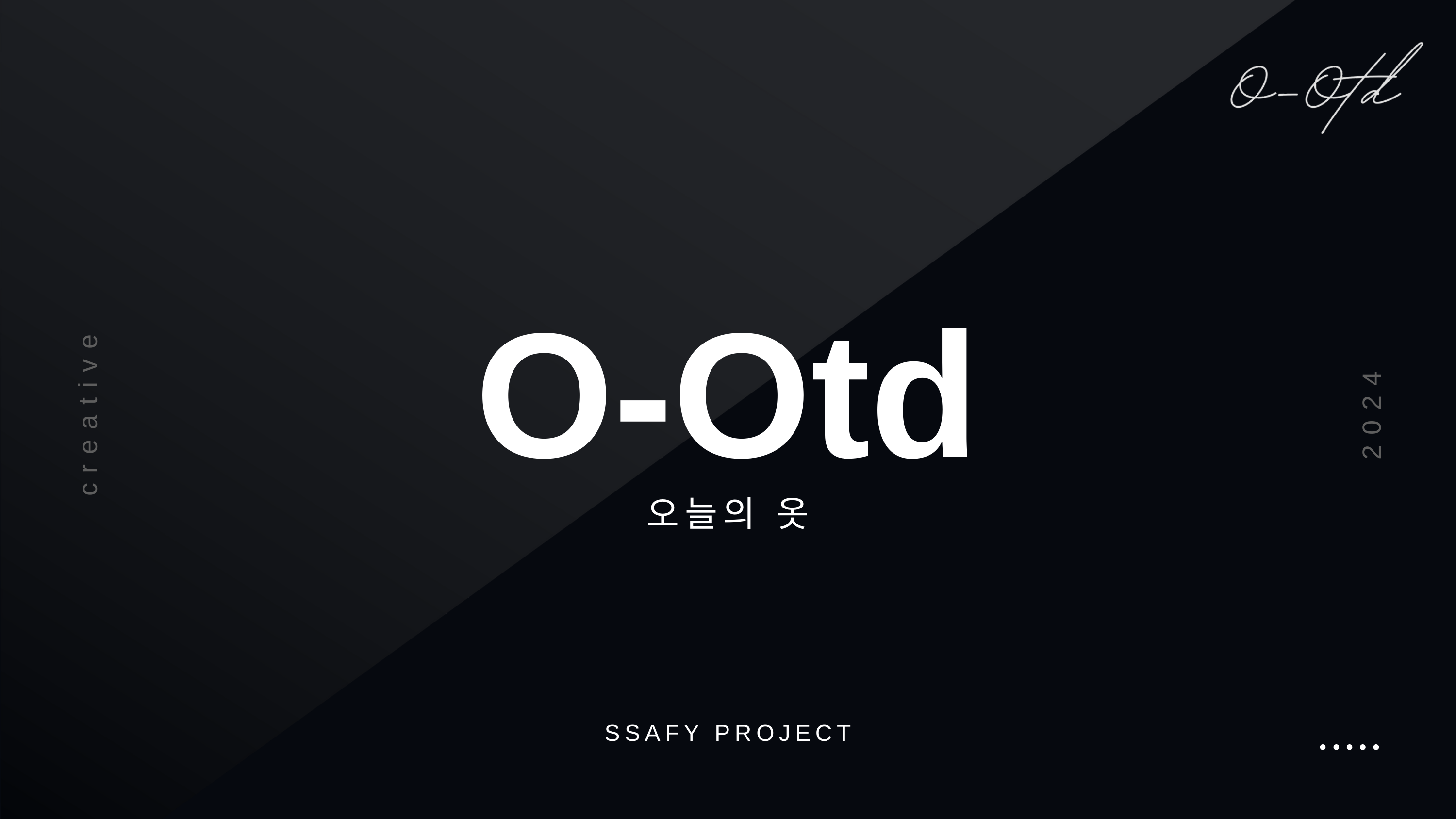

O-Otd
creative
2024
오늘의 옷
SSAFY PROJECT